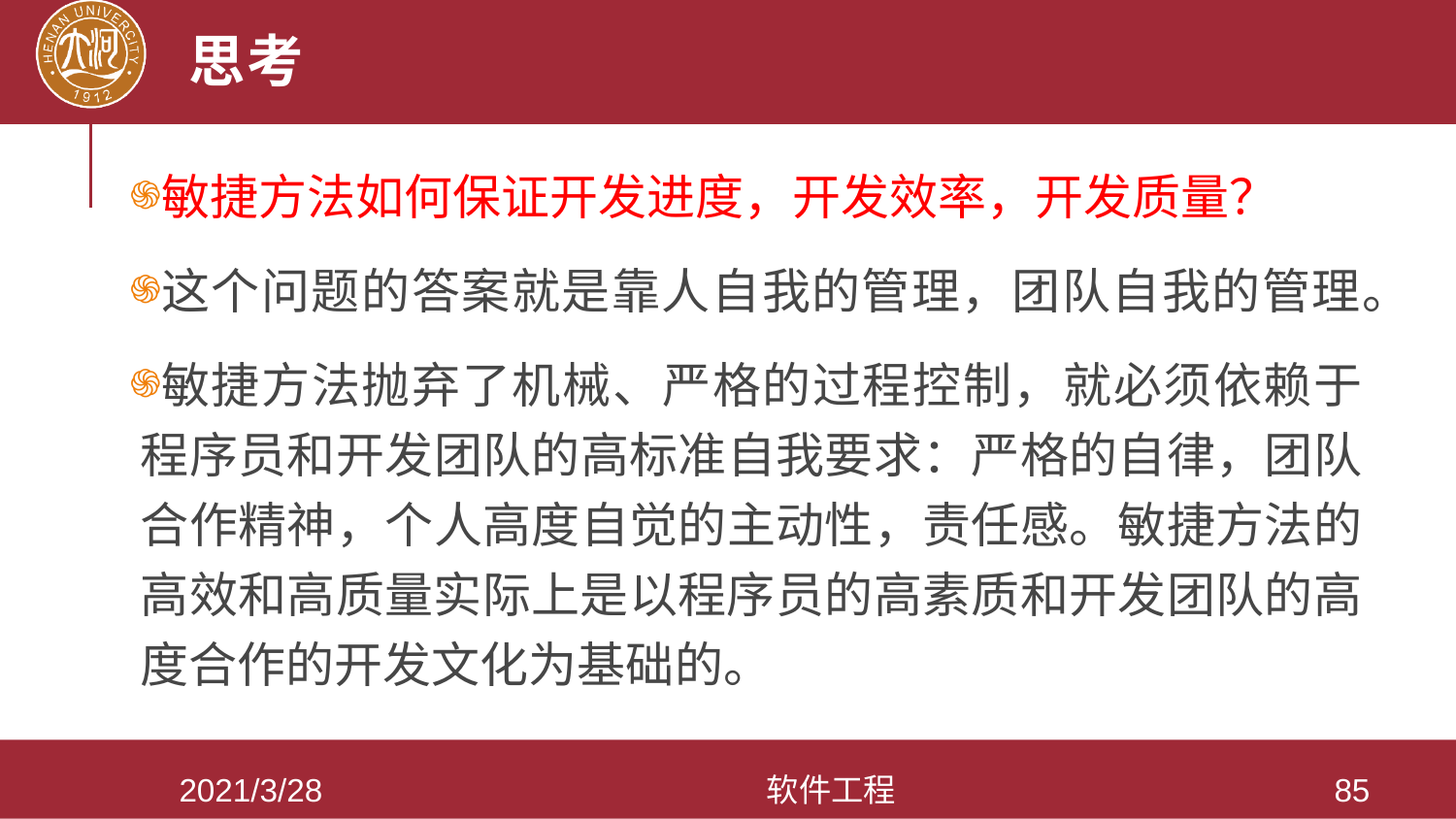

# 思考
敏捷方法如何保证开发进度，开发效率，开发质量？
这个问题的答案就是靠人自我的管理，团队自我的管理。
敏捷方法抛弃了机械、严格的过程控制，就必须依赖于程序员和开发团队的高标准自我要求：严格的自律，团队合作精神，个人高度自觉的主动性，责任感。敏捷方法的高效和高质量实际上是以程序员的高素质和开发团队的高度合作的开发文化为基础的。
2021/3/28
软件工程
85